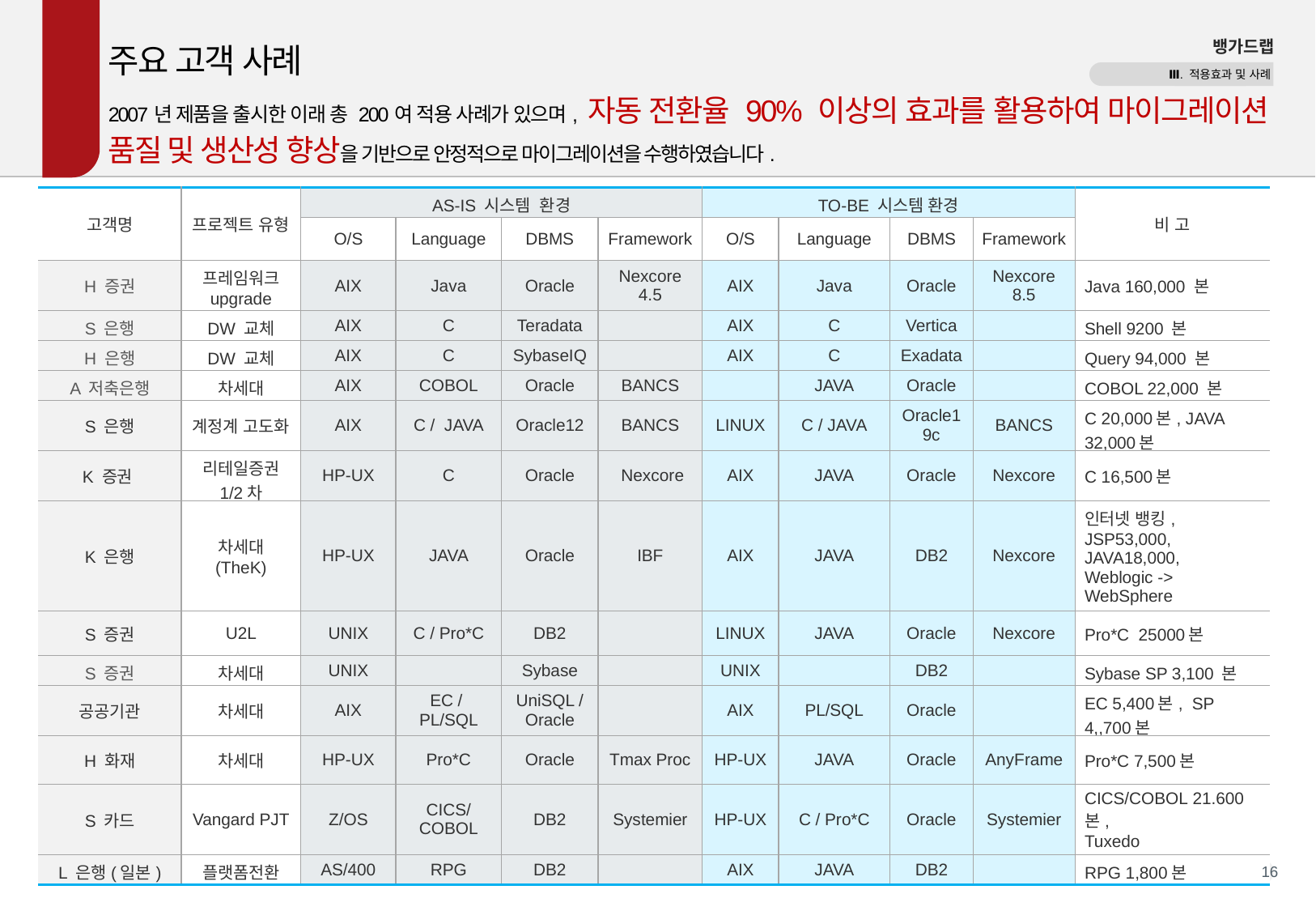

4
주요 고객 사례
2007년 제품을 출시한 이래 총 200여 적용 사례가 있으며, 자동 전환율 90% 이상의 효과를 활용하여 마이그레이션 품질 및 생산성 향상을 기반으로 안정적으로 마이그레이션을 수행하였습니다.
| 고객명 | 프로젝트 유형 | AS-IS 시스템 환경 |  |  |  | TO-BE 시스템 환경 |  |  |  | 비 고 |
| --- | --- | --- | --- | --- | --- | --- | --- | --- | --- | --- |
|  |  | O/S | Language | DBMS | Framework | O/S | Language | DBMS | Framework |  |
| H 증권 | 프레임워크 upgrade | AIX | Java | Oracle | Nexcore 4.5 | AIX | Java | Oracle | Nexcore 8.5 | Java 160,000 본 |
| S 은행 | DW 교체 | AIX | C | Teradata |  | AIX | C | Vertica |  | Shell 9200 본 |
| H 은행 | DW 교체 | AIX | C | SybaseIQ |  | AIX | C | Exadata |  | Query 94,000 본 |
| A 저축은행 | 차세대 | AIX | COBOL | Oracle | BANCS |  | JAVA | Oracle |  | COBOL 22,000 본 |
| S 은행 | 계정계 고도화 | AIX | C / JAVA | Oracle12 | BANCS | LINUX | C / JAVA | Oracle19c | BANCS | C 20,000본, JAVA 32,000본 |
| K 증권 | 리테일증권 1/2차 | HP-UX | C | Oracle | Nexcore | AIX | JAVA | Oracle | Nexcore | C 16,500본 |
| K 은행 | 차세대 (TheK) | HP-UX | JAVA | Oracle | IBF | AIX | JAVA | DB2 | Nexcore | 인터넷 뱅킹, JSP53,000, JAVA18,000, Weblogic -> WebSphere |
| S 증권 | U2L | UNIX | C / Pro\*C | DB2 |  | LINUX | JAVA | Oracle | Nexcore | Pro\*C 25000본 |
| S 증권 | 차세대 | UNIX |  | Sybase |  | UNIX |  | DB2 |  | Sybase SP 3,100 본 |
| 공공기관 | 차세대 | AIX | EC / PL/SQL | UniSQL / Oracle |  | AIX | PL/SQL | Oracle |  | EC 5,400본, SP 4,,700본 |
| H 화재 | 차세대 | HP-UX | Pro\*C | Oracle | Tmax Proc | HP-UX | JAVA | Oracle | AnyFrame | Pro\*C 7,500본 |
| S 카드 | Vangard PJT | Z/OS | CICS/COBOL | DB2 | Systemier | HP-UX | C / Pro\*C | Oracle | Systemier | CICS/COBOL 21.600본, Tuxedo |
| L 은행(일본) | 플랫폼전환 | AS/400 | RPG | DB2 |  | AIX | JAVA | DB2 |  | RPG 1,800본 |
16